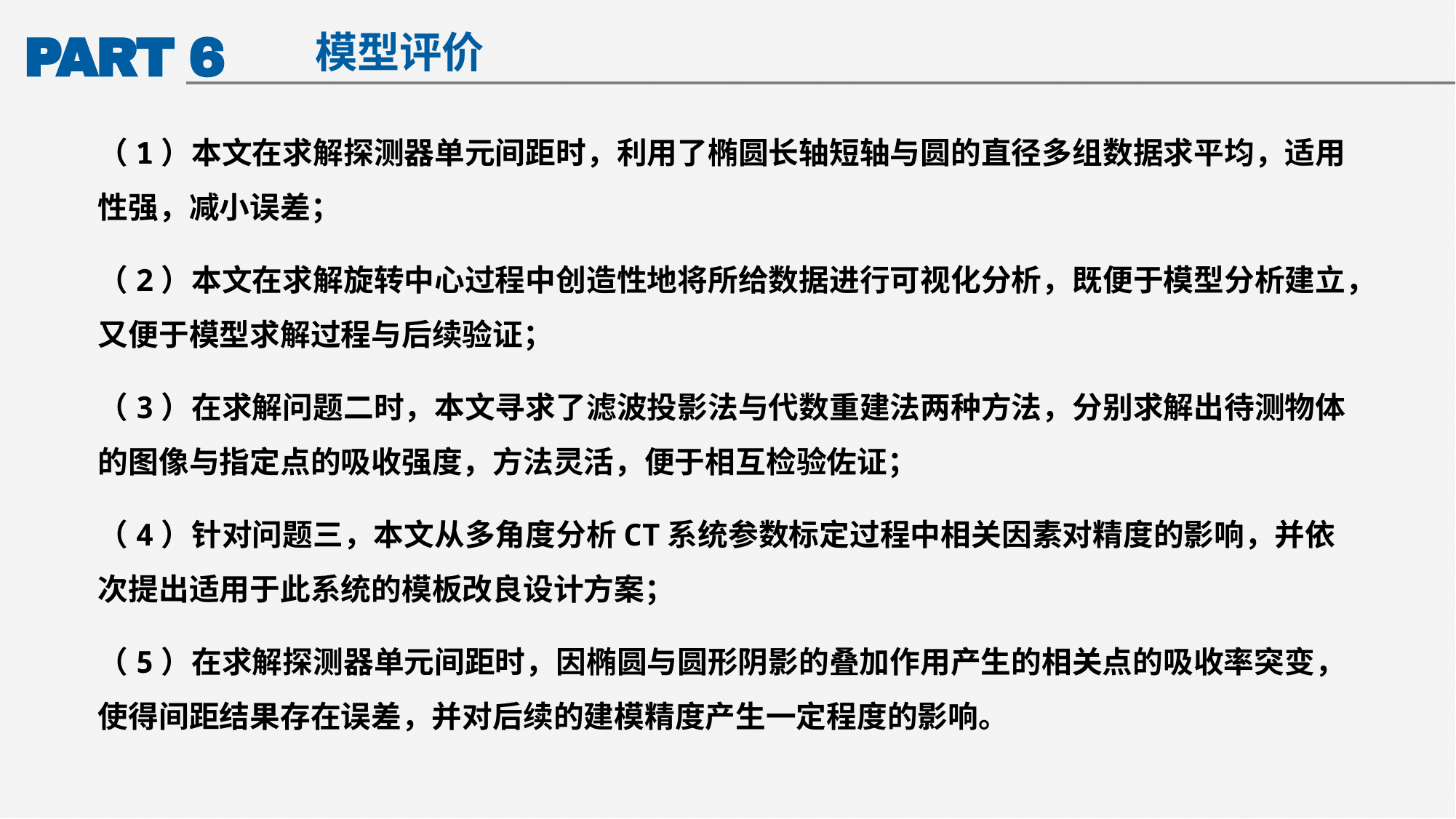

PART 6
模型评价
（1）本文在求解探测器单元间距时，利用了椭圆长轴短轴与圆的直径多组数据求平均，适用性强，减小误差；
（2）本文在求解旋转中心过程中创造性地将所给数据进行可视化分析，既便于模型分析建立，又便于模型求解过程与后续验证；
（3）在求解问题二时，本文寻求了滤波投影法与代数重建法两种方法，分别求解出待测物体的图像与指定点的吸收强度，方法灵活，便于相互检验佐证；
（4）针对问题三，本文从多角度分析CT系统参数标定过程中相关因素对精度的影响，并依次提出适用于此系统的模板改良设计方案；
（5）在求解探测器单元间距时，因椭圆与圆形阴影的叠加作用产生的相关点的吸收率突变，使得间距结果存在误差，并对后续的建模精度产生一定程度的影响。